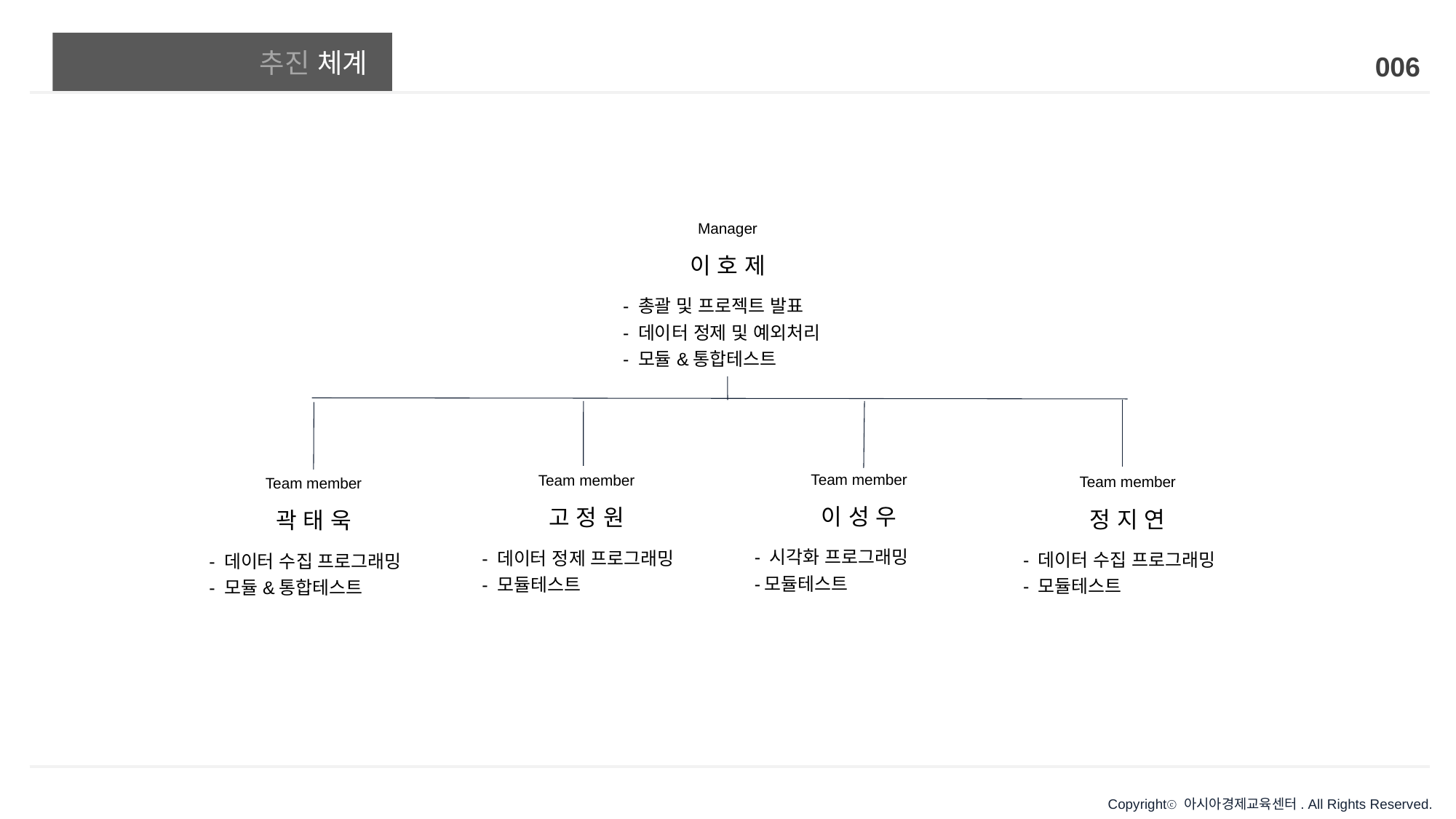

# 추진 체계
006
| Manager |
| --- |
| 이 호 제 |
| - 총괄 및 프로젝트 발표 - 데이터 정제 및 예외처리 - 모듈&통합테스트 |
| Team member |
| --- |
| 이 성 우 |
| - 시각화 프로그래밍 -모듈테스트 |
| Team member |
| --- |
| 고 정 원 |
| - 데이터 정제 프로그래밍 - 모듈테스트 |
| Team member |
| --- |
| 정 지 연 |
| - 데이터 수집 프로그래밍 - 모듈테스트 |
| Team member |
| --- |
| 곽 태 욱 |
| - 데이터 수집 프로그래밍 - 모듈&통합테스트 |